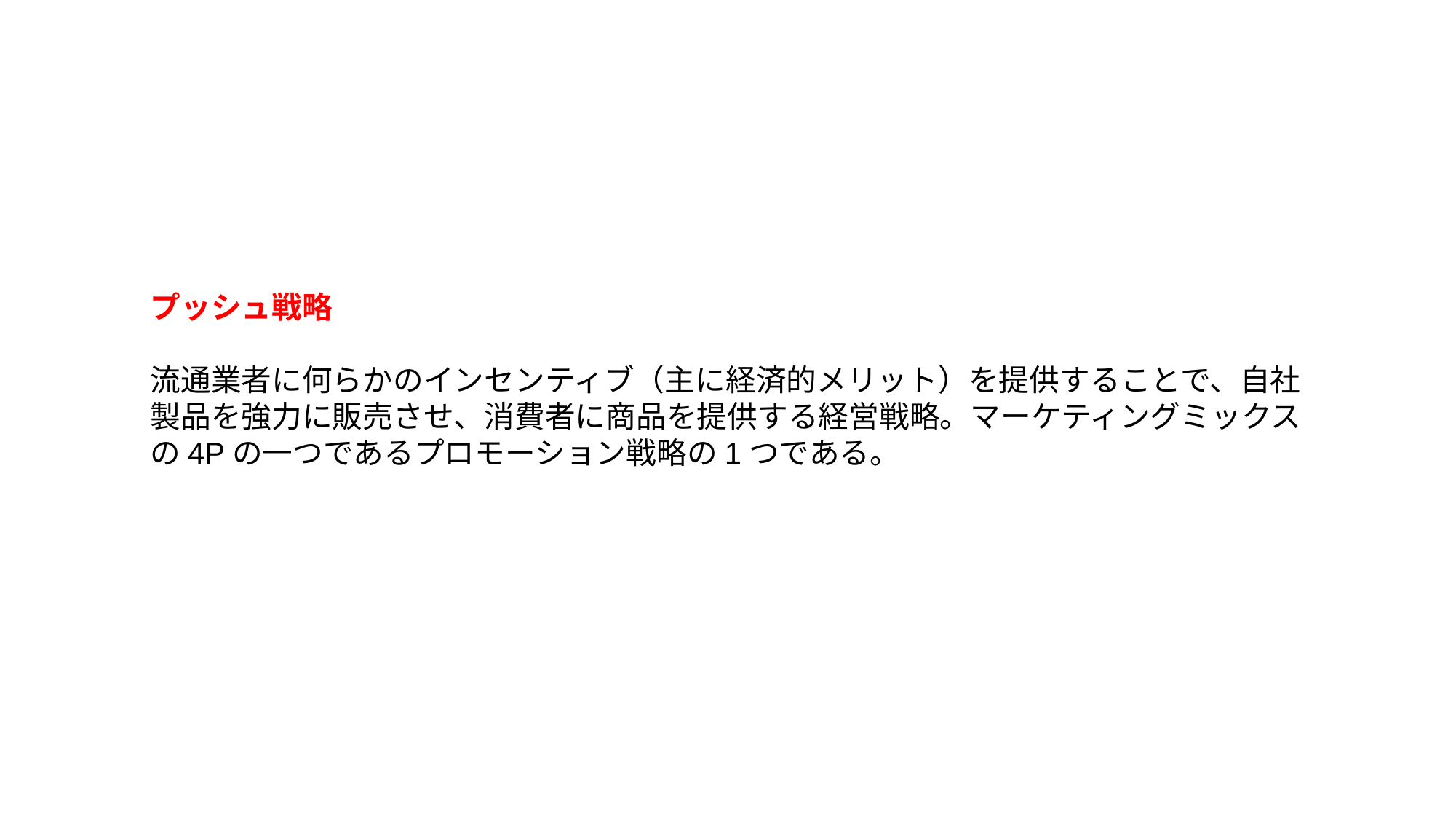

プッシュ戦略

流通業者に何らかのインセンティブ（主に経済的メリット）を提供することで、自社製品を強力に販売させ、消費者に商品を提供する経営戦略。マーケティングミックスの4Pの一つであるプロモーション戦略の1つである。